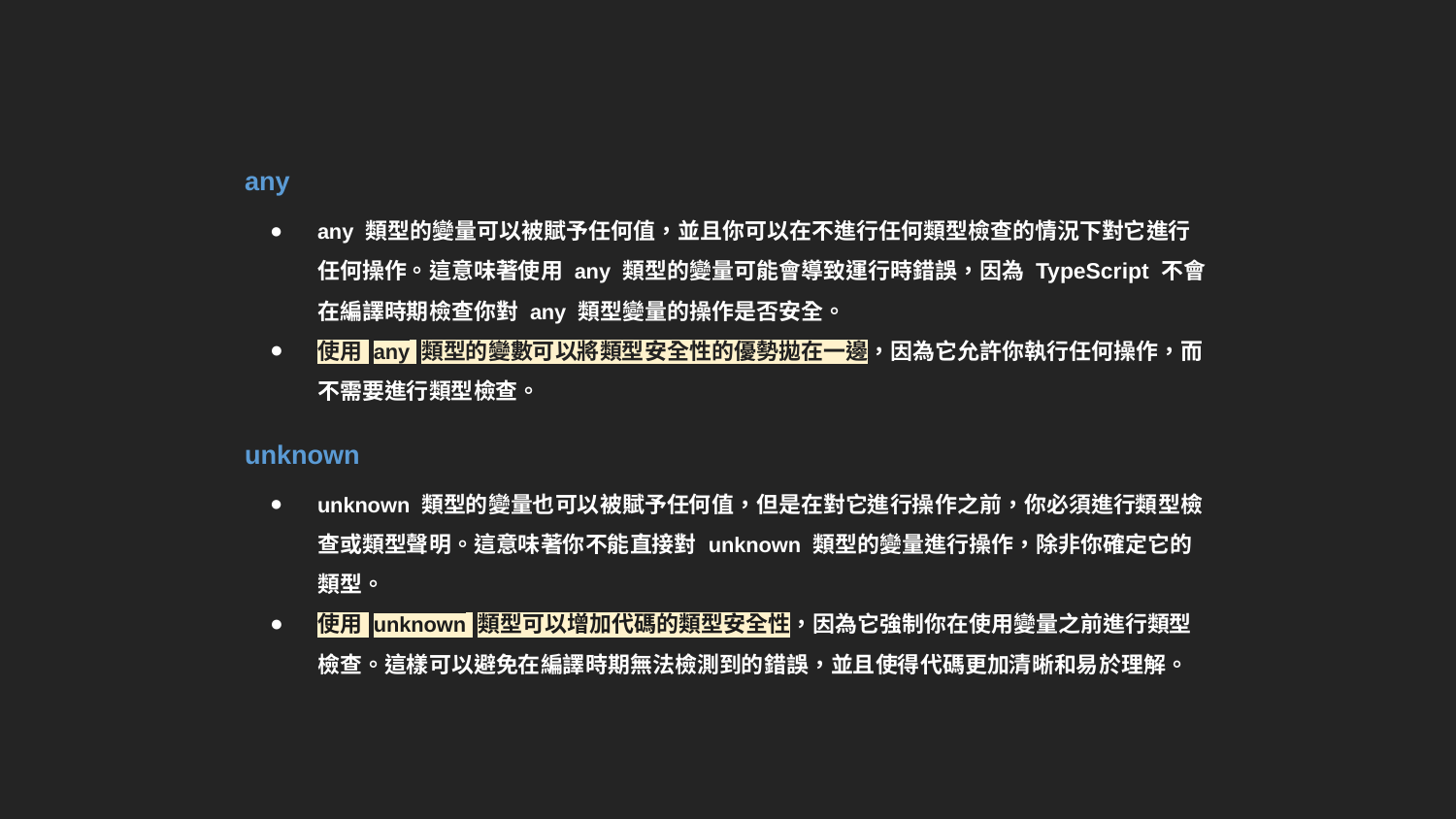

any
any 類型的變量可以被賦予任何值，並且你可以在不進行任何類型檢查的情況下對它進行任何操作。這意味著使用 any 類型的變量可能會導致運行時錯誤，因為 TypeScript 不會在編譯時期檢查你對 any 類型變量的操作是否安全。
使用 any 類型的變數可以將類型安全性的優勢拋在一邊，因為它允許你執行任何操作，而不需要進行類型檢查。
unknown
unknown 類型的變量也可以被賦予任何值，但是在對它進行操作之前，你必須進行類型檢查或類型聲明。這意味著你不能直接對 unknown 類型的變量進行操作，除非你確定它的類型。
使用 unknown 類型可以增加代碼的類型安全性，因為它強制你在使用變量之前進行類型檢查。這樣可以避免在編譯時期無法檢測到的錯誤，並且使得代碼更加清晰和易於理解。